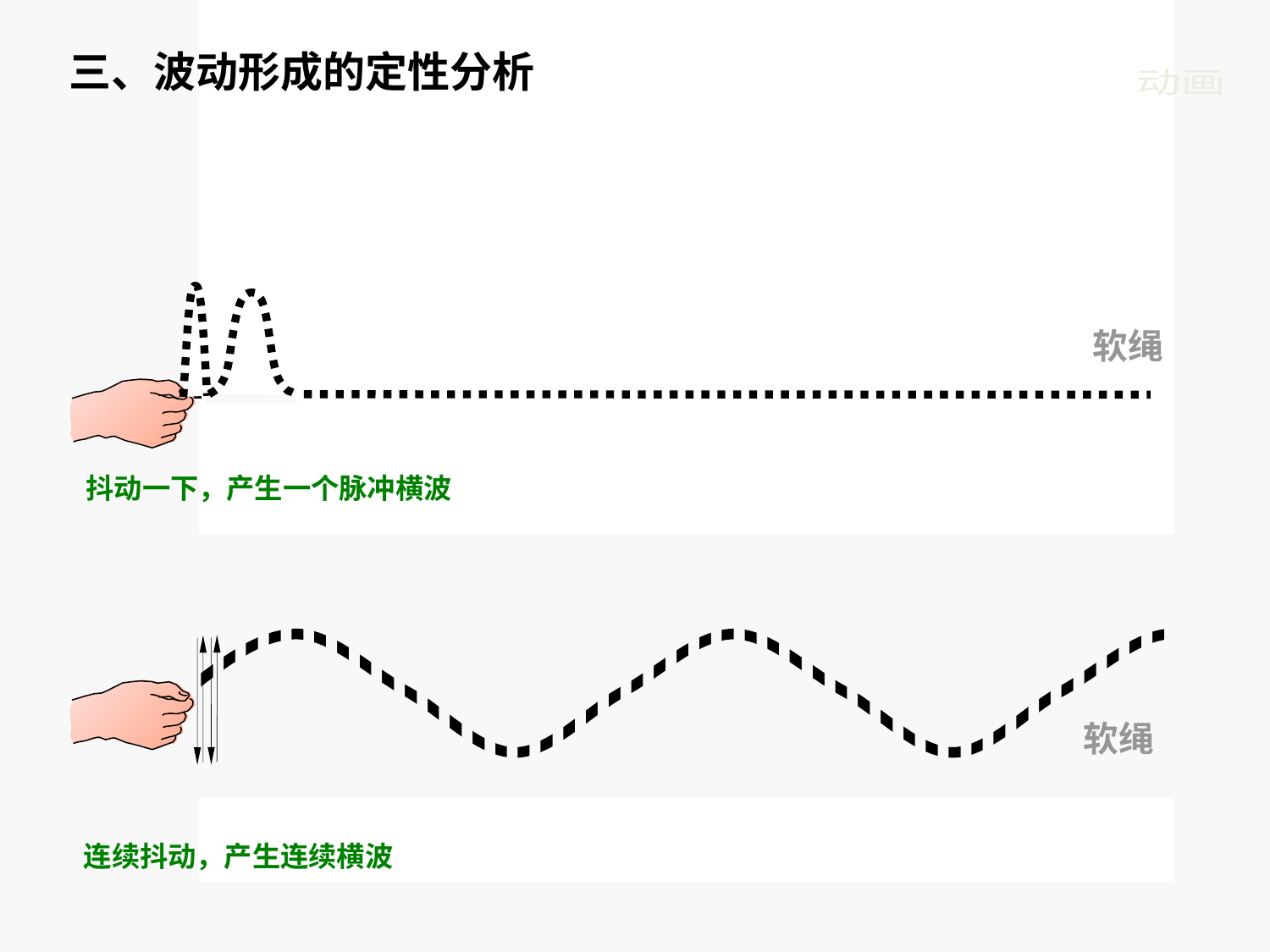

三、波动形成的定性分析
动画

软绳

抖动一下，产生一个脉冲横波

软绳
连续抖动，产生连续横波